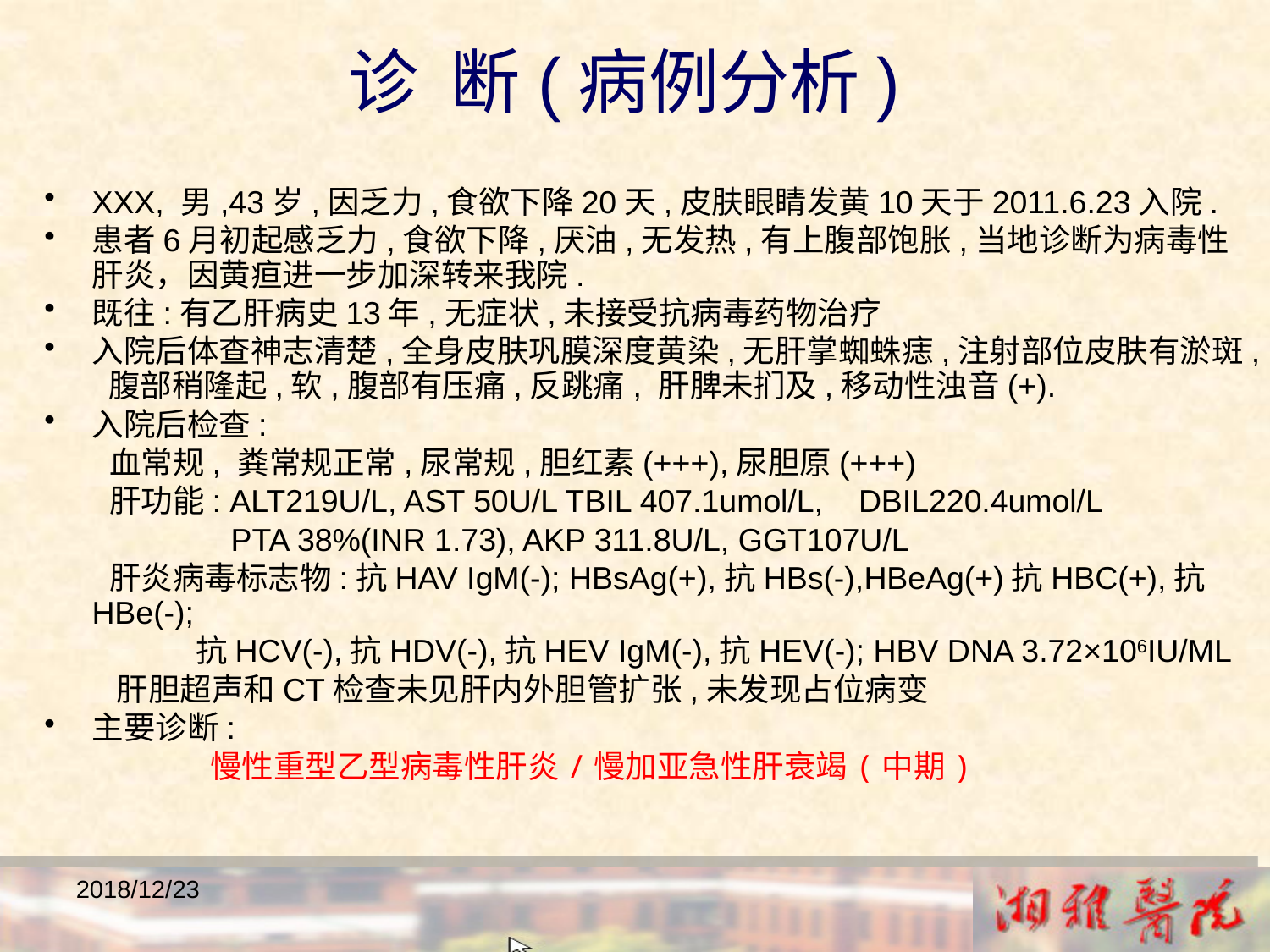

诊  断(病例分析)
XXX, 男,43岁,因乏力,食欲下降20天,皮肤眼睛发黄10天于2011.6.23入院.
患者6月初起感乏力,食欲下降,厌油,无发热,有上腹部饱胀,当地诊断为病毒性肝炎，因黄疸进一步加深转来我院.
既往:有乙肝病史13年,无症状,未接受抗病毒药物治疗
入院后体查神志清楚,全身皮肤巩膜深度黄染,无肝掌蜘蛛痣,注射部位皮肤有淤斑, 腹部稍隆起,软,腹部有压痛,反跳痛, 肝脾未扪及,移动性浊音(+).
入院后检查:
        血常规, 粪常规正常,尿常规,胆红素(+++),尿胆原(+++)
        肝功能: ALT219U/L, AST 50U/L TBIL 407.1umol/L,    DBIL220.4umol/L
                     PTA 38%(INR 1.73), AKP 311.8U/L, GGT107U/L
        肝炎病毒标志物:抗HAV IgM(-); HBsAg(+),抗HBs(-),HBeAg(+)抗HBC(+),抗HBe(-);
                    抗HCV(-),抗HDV(-),抗HEV IgM(-),抗HEV(-); HBV DNA 3.72×106IU/ML
         肝胆超声和CT检查未见肝内外胆管扩张,未发现占位病变
主要诊断:
                      慢性重型乙型病毒性肝炎/慢加亚急性肝衰竭(中期)

2018/12/23